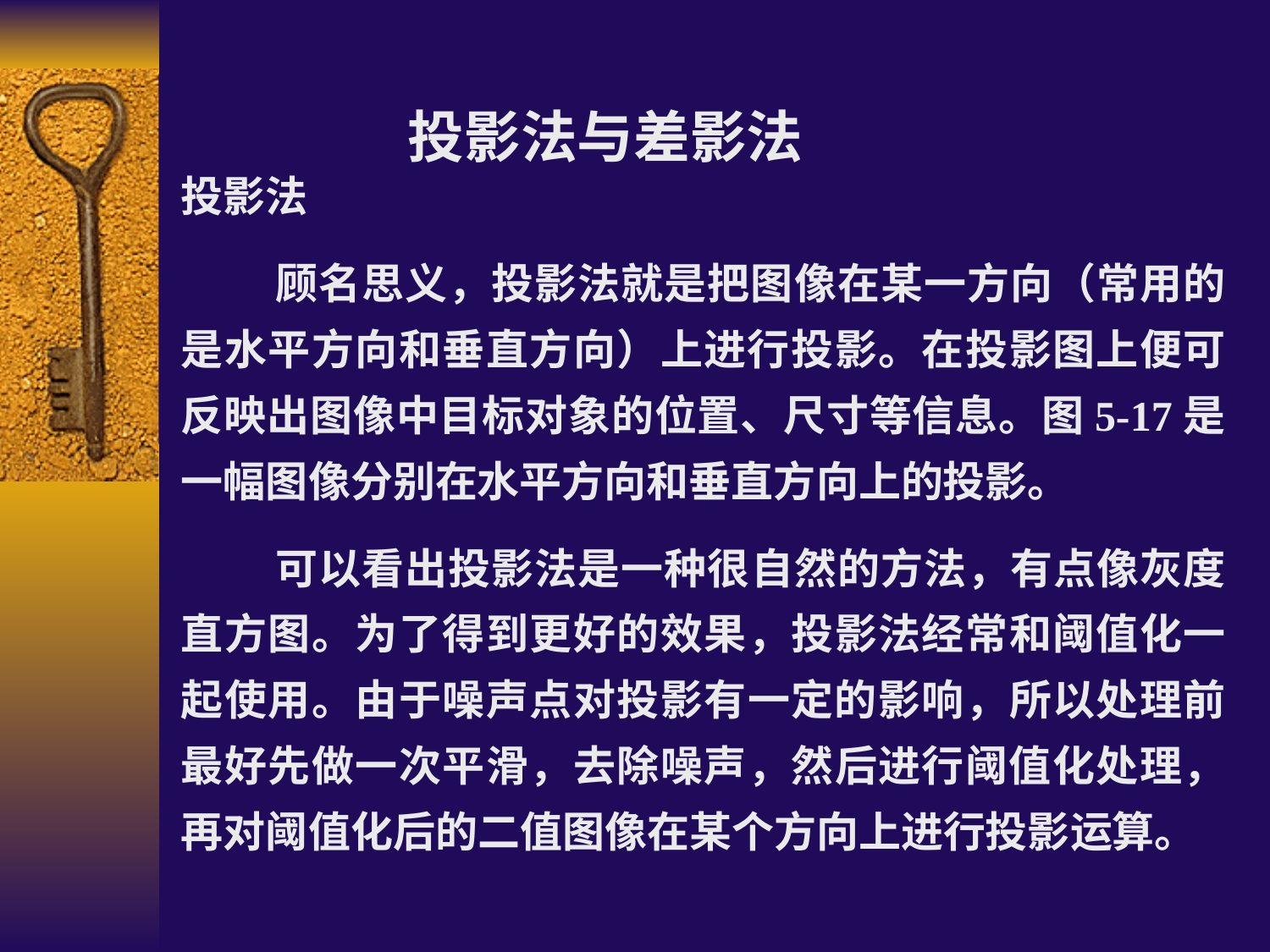

投影法与差影法
投影法
        顾名思义，投影法就是把图像在某一方向（常用的是水平方向和垂直方向）上进行投影。在投影图上便可反映出图像中目标对象的位置、尺寸等信息。图5-17是一幅图像分别在水平方向和垂直方向上的投影。
        可以看出投影法是一种很自然的方法，有点像灰度直方图。为了得到更好的效果，投影法经常和阈值化一起使用。由于噪声点对投影有一定的影响，所以处理前最好先做一次平滑，去除噪声，然后进行阈值化处理，再对阈值化后的二值图像在某个方向上进行投影运算。